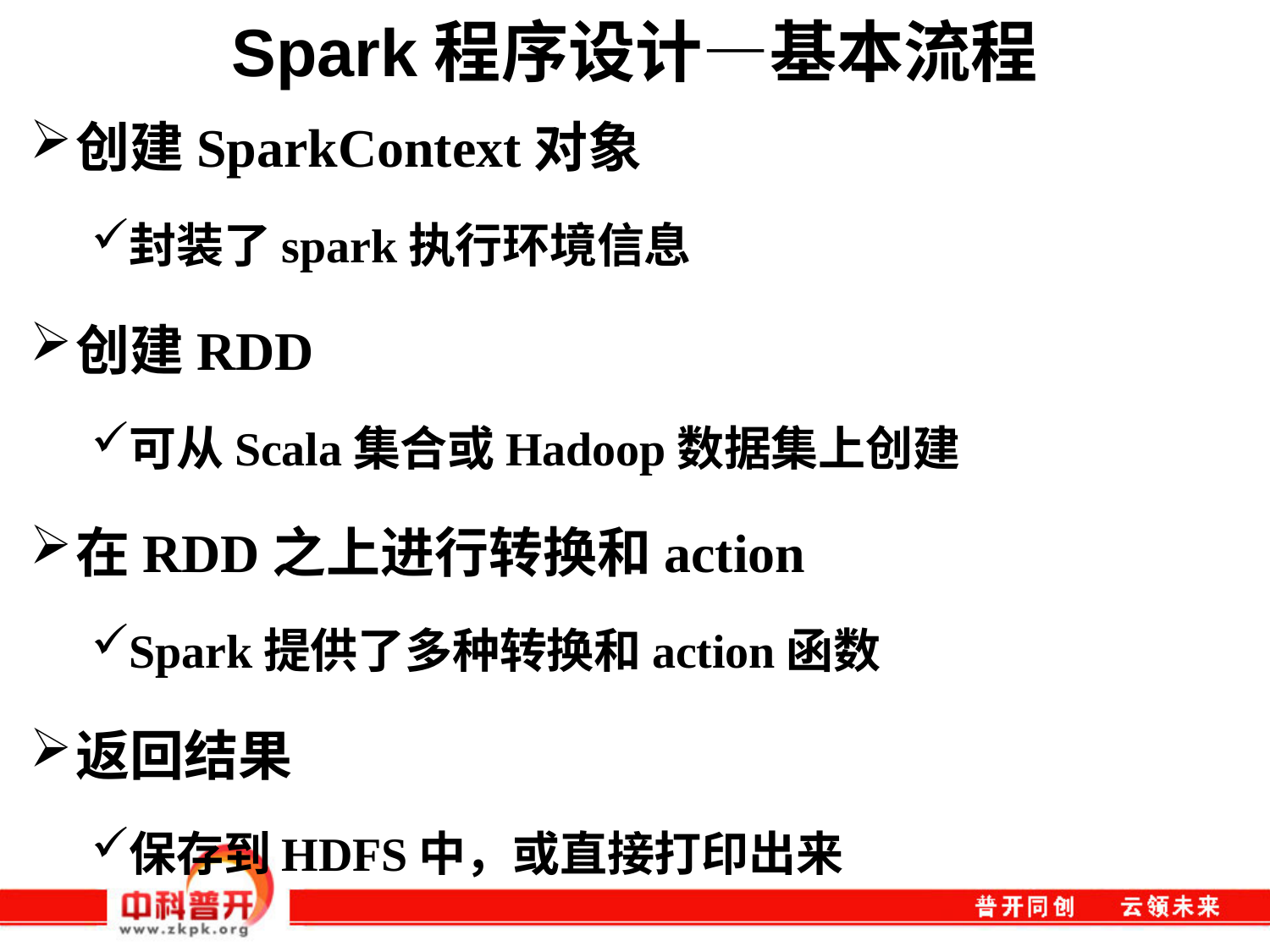

# Spark程序设计—基本流程
创建SparkContext对象
封装了spark执行环境信息
创建RDD
可从Scala集合或Hadoop数据集上创建
在RDD之上进行转换和action
Spark提供了多种转换和action函数
返回结果
保存到HDFS中，或直接打印出来